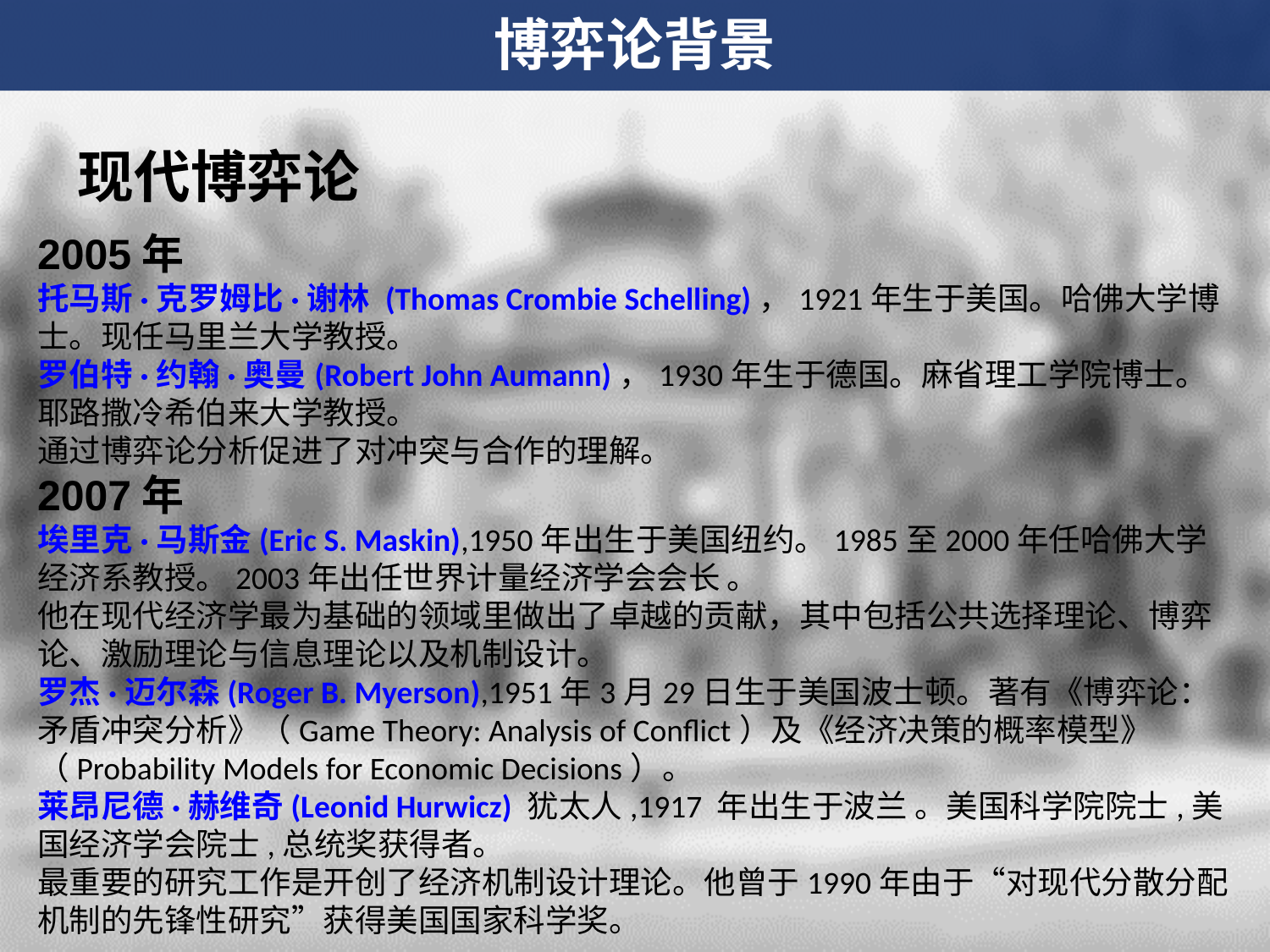

博弈论背景
现代博弈论
2005年
托马斯·克罗姆比·谢林 (Thomas Crombie Schelling)，1921年生于美国。哈佛大学博士。现任马里兰大学教授。 
罗伯特·约翰·奥曼(Robert John Aumann)，1930年生于德国。麻省理工学院博士。耶路撒冷希伯来大学教授。 
通过博弈论分析促进了对冲突与合作的理解。
2007年
埃里克·马斯金(Eric S. Maskin),1950年出生于美国纽约。1985至2000年任哈佛大学经济系教授。2003年出任世界计量经济学会会长 。
他在现代经济学最为基础的领域里做出了卓越的贡献，其中包括公共选择理论、博弈论、激励理论与信息理论以及机制设计。
罗杰·迈尔森(Roger B. Myerson),1951年3月29日生于美国波士顿。著有《博弈论：矛盾冲突分析》（Game Theory: Analysis of Conflict）及《经济决策的概率模型》（Probability Models for Economic Decisions）。
莱昂尼德·赫维奇(Leonid Hurwicz) 犹太人,1917 年出生于波兰 。美国科学院院士,美国经济学会院士,总统奖获得者。
最重要的研究工作是开创了经济机制设计理论。他曾于1990年由于“对现代分散分配机制的先锋性研究”获得美国国家科学奖。